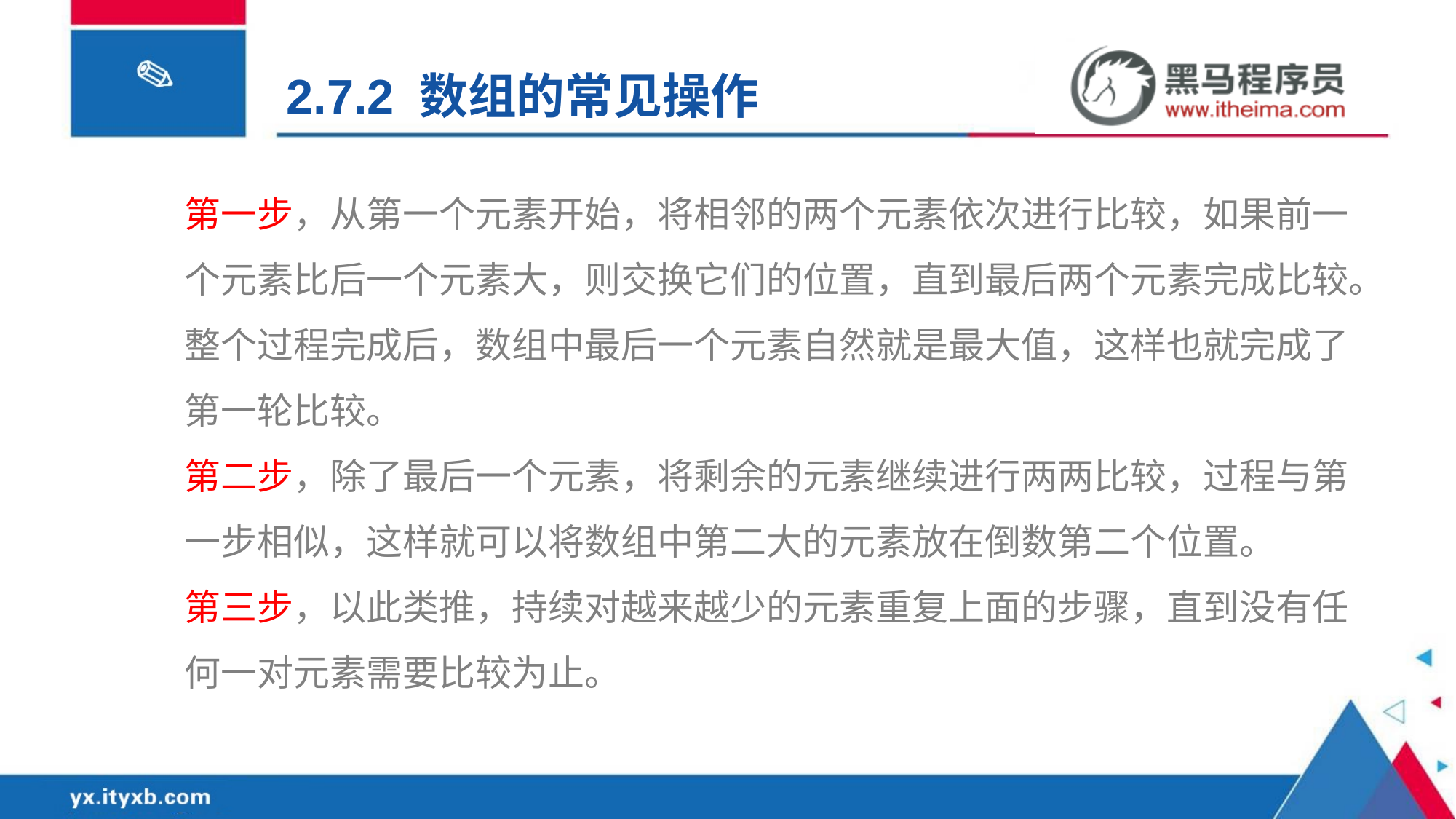

2.7.2 数组的常见操作

第一步，从第一个元素开始，将相邻的两个元素依次进行比较，如果前一个元素比后一个元素大，则交换它们的位置，直到最后两个元素完成比较。整个过程完成后，数组中最后一个元素自然就是最大值，这样也就完成了第一轮比较。
第二步，除了最后一个元素，将剩余的元素继续进行两两比较，过程与第一步相似，这样就可以将数组中第二大的元素放在倒数第二个位置。
第三步，以此类推，持续对越来越少的元素重复上面的步骤，直到没有任何一对元素需要比较为止。